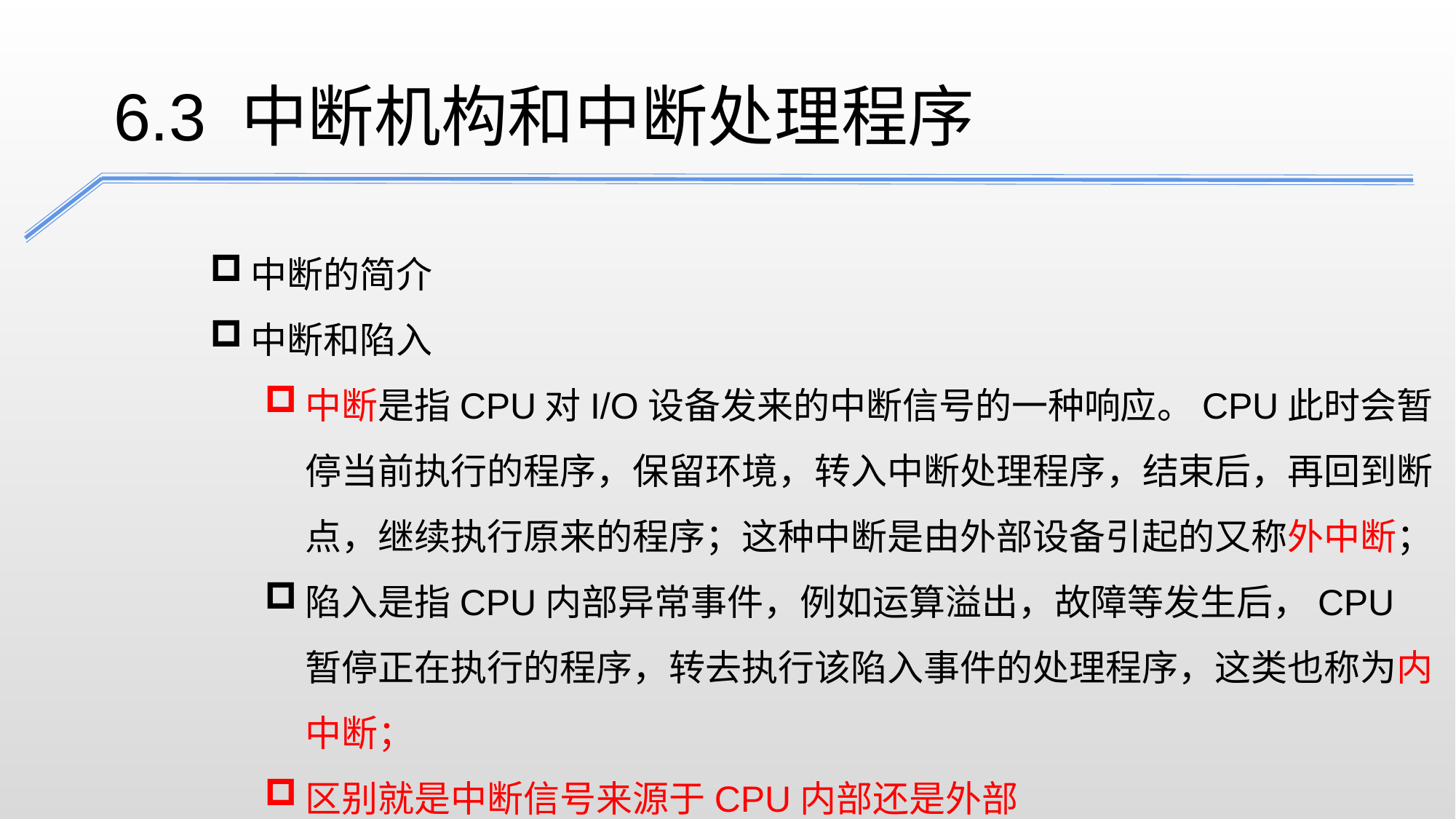

6.3 中断机构和中断处理程序
中断的简介
中断和陷入
中断是指CPU对I/O设备发来的中断信号的一种响应。CPU此时会暂停当前执行的程序，保留环境，转入中断处理程序，结束后，再回到断点，继续执行原来的程序；这种中断是由外部设备引起的又称外中断；
陷入是指CPU内部异常事件，例如运算溢出，故障等发生后，CPU暂停正在执行的程序，转去执行该陷入事件的处理程序，这类也称为内中断；
区别就是中断信号来源于CPU内部还是外部